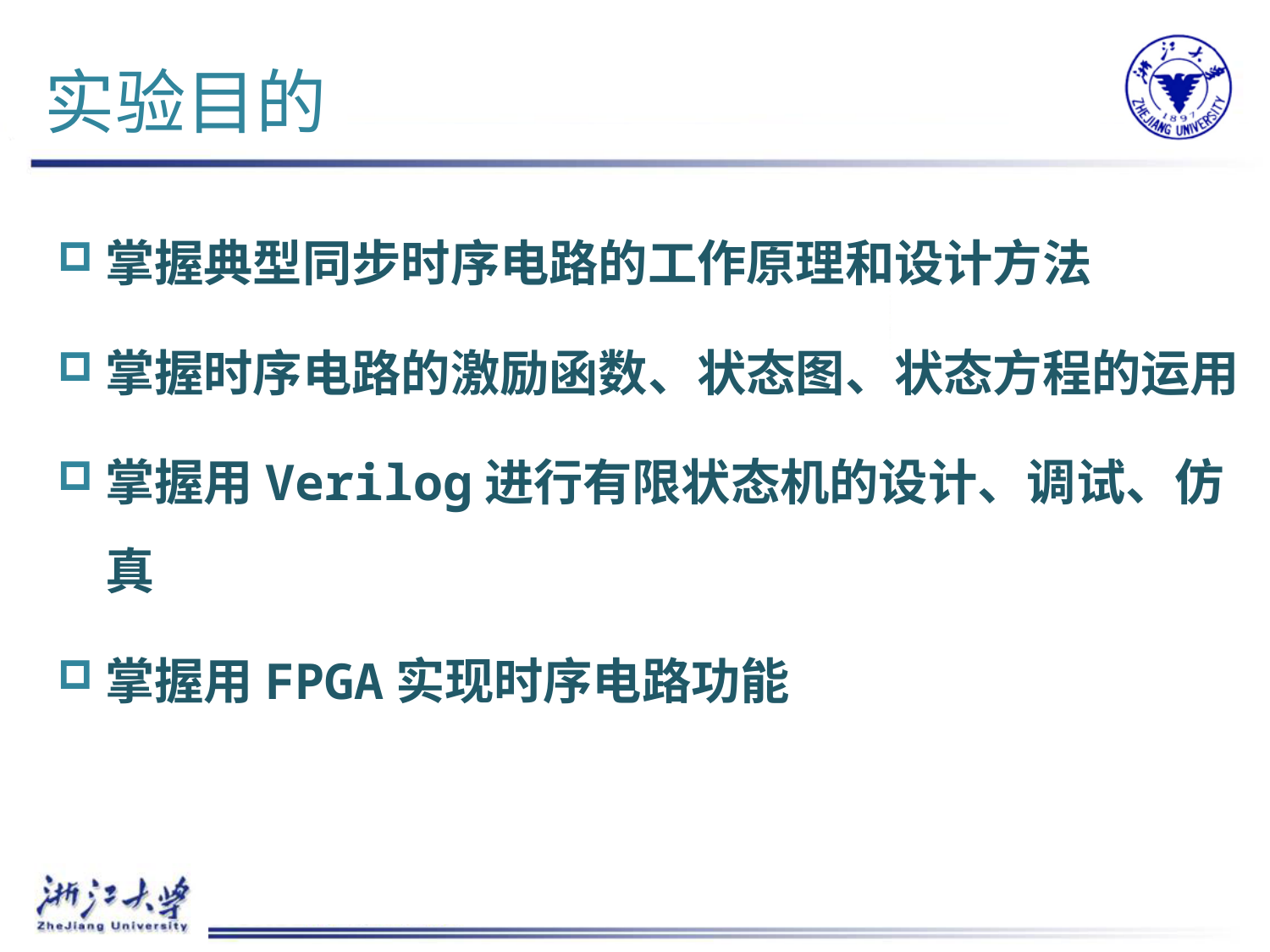

# 实验目的
掌握典型同步时序电路的工作原理和设计方法
掌握时序电路的激励函数、状态图、状态方程的运用
掌握用Verilog进行有限状态机的设计、调试、仿真
掌握用FPGA实现时序电路功能